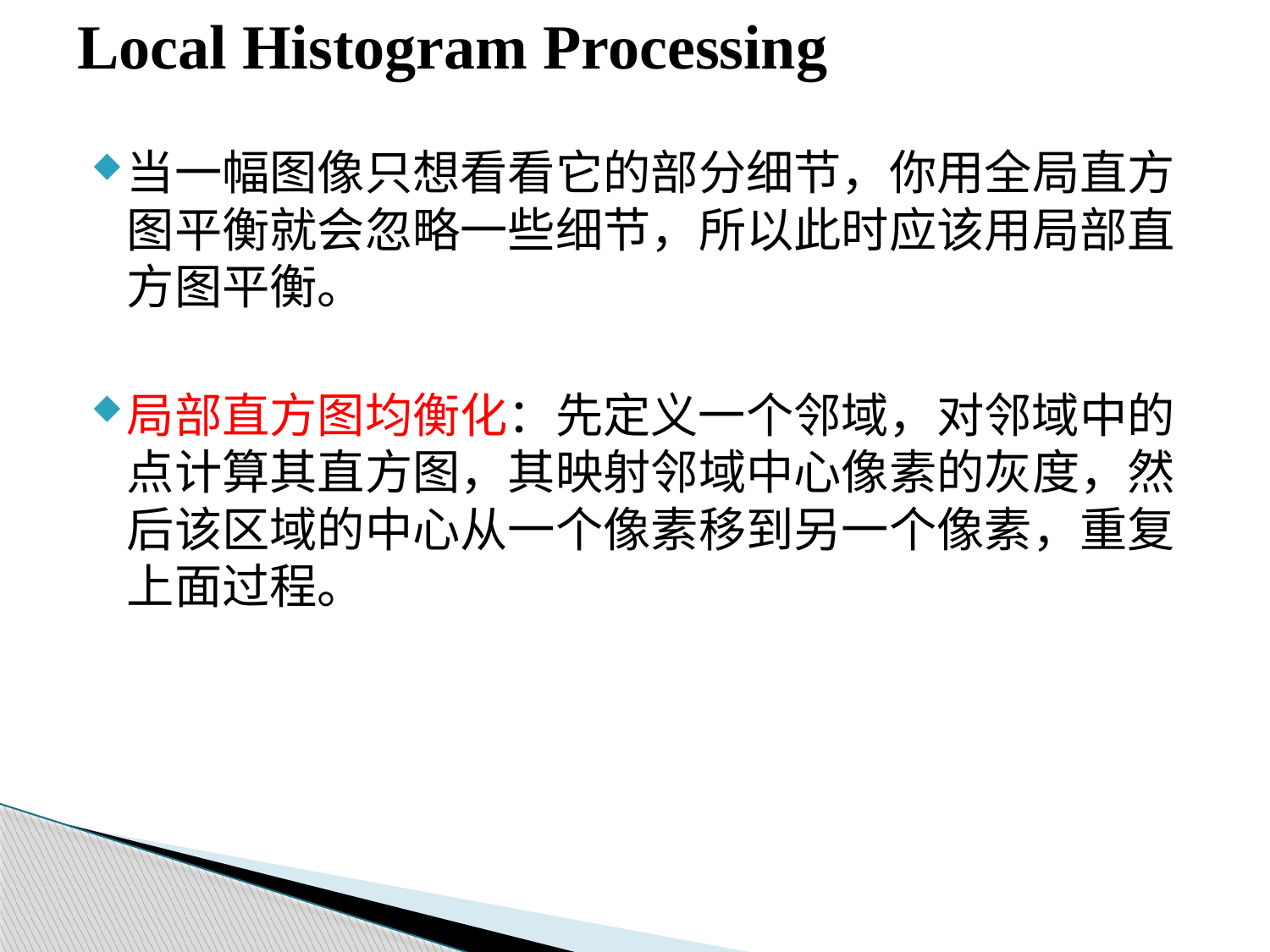

# Local Histogram Processing
当一幅图像只想看看它的部分细节，你用全局直方图平衡就会忽略一些细节，所以此时应该用局部直方图平衡。

局部直方图均衡化：先定义一个邻域，对邻域中的点计算其直方图，其映射邻域中心像素的灰度，然后该区域的中心从一个像素移到另一个像素，重复上面过程。